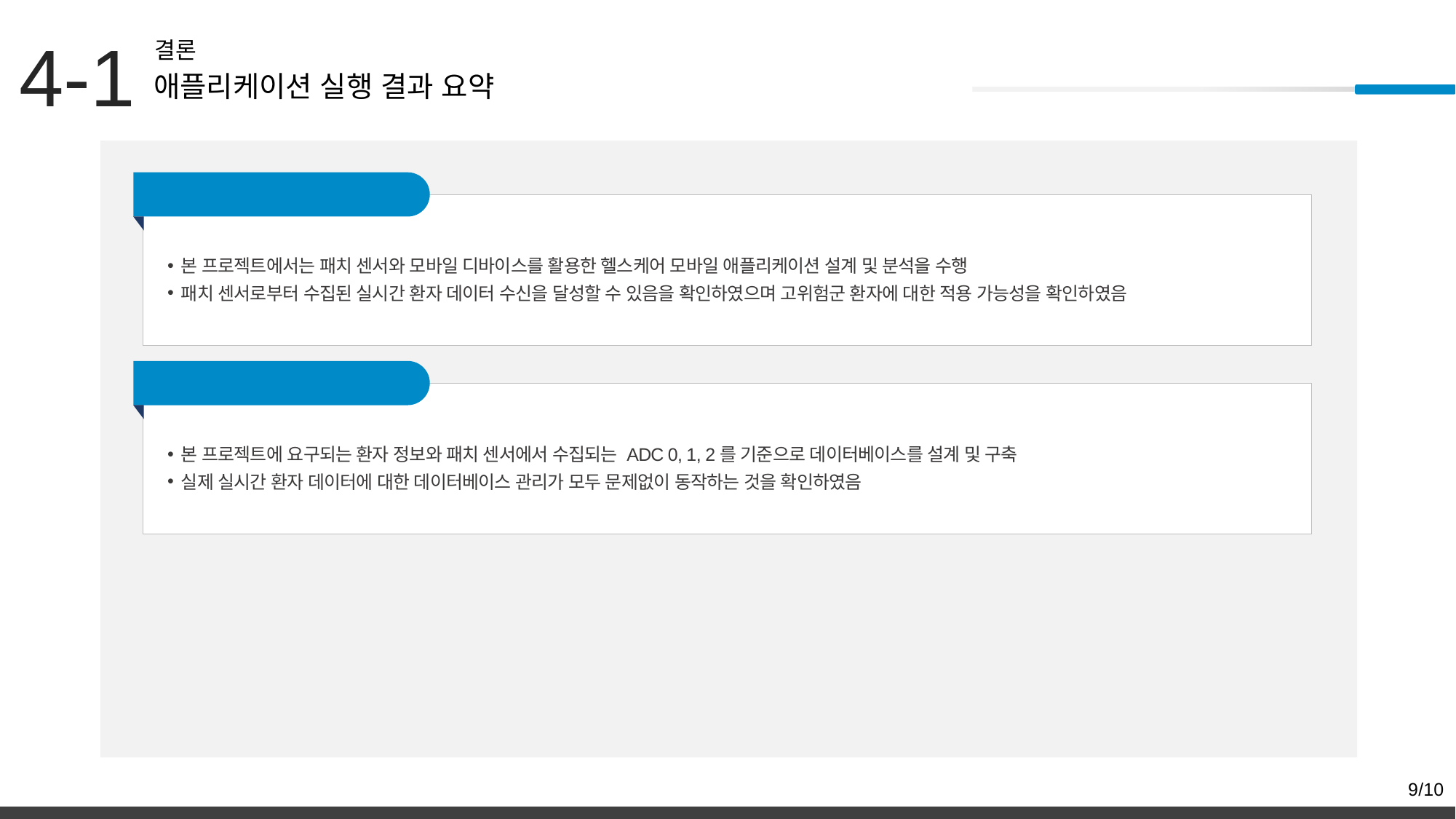

4-1
결론
애플리케이션 실행 결과 요약

▶ 실시간 데이터 수신

본 프로젝트에서는 패치 센서와 모바일 디바이스를 활용한 헬스케어 모바일 애플리케이션 설계 및 분석을 수행
패치 센서로부터 수집된 실시간 환자 데이터 수신을 달성할 수 있음을 확인하였으며 고위험군 환자에 대한 적용 가능성을 확인하였음
▶ 데이터베이스 처리

본 프로젝트에 요구되는 환자 정보와 패치 센서에서 수집되는 ADC 0, 1, 2를 기준으로 데이터베이스를 설계 및 구축
실제 실시간 환자 데이터에 대한 데이터베이스 관리가 모두 문제없이 동작하는 것을 확인하였음

9/10